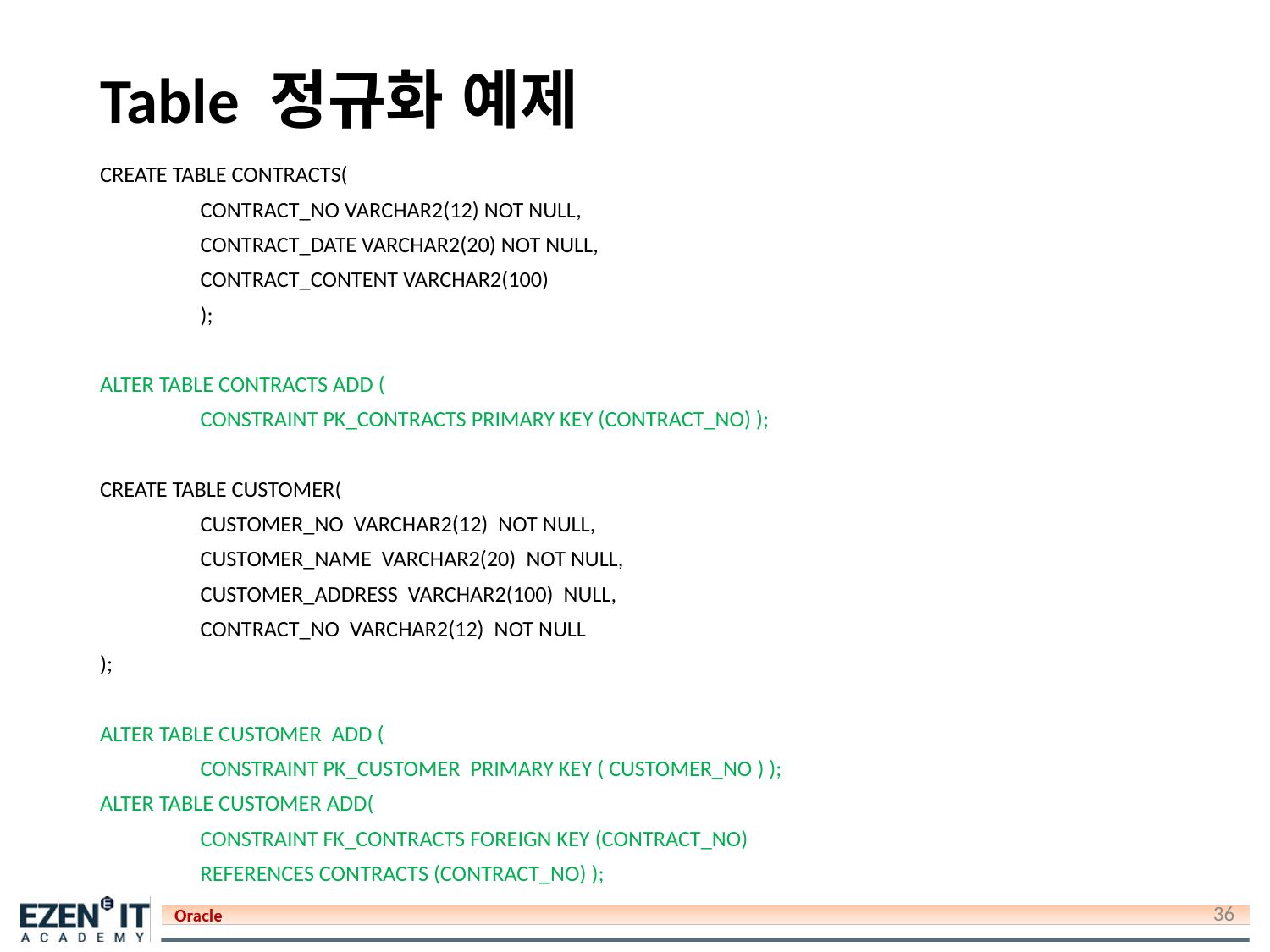

# Table 정규화 예제
CREATE TABLE CONTRACTS(
	CONTRACT_NO VARCHAR2(12) NOT NULL,
	CONTRACT_DATE VARCHAR2(20) NOT NULL,
	CONTRACT_CONTENT VARCHAR2(100)
	);

ALTER TABLE CONTRACTS ADD (
	CONSTRAINT PK_CONTRACTS PRIMARY KEY (CONTRACT_NO) );

CREATE TABLE CUSTOMER(
	CUSTOMER_NO  VARCHAR2(12)  NOT NULL,
	CUSTOMER_NAME  VARCHAR2(20)  NOT NULL,
	CUSTOMER_ADDRESS  VARCHAR2(100)  NULL,
	CONTRACT_NO  VARCHAR2(12)  NOT NULL
);

ALTER TABLE CUSTOMER  ADD (
	CONSTRAINT PK_CUSTOMER  PRIMARY KEY ( CUSTOMER_NO ) );
ALTER TABLE CUSTOMER ADD(
	CONSTRAINT FK_CONTRACTS FOREIGN KEY (CONTRACT_NO)
	REFERENCES CONTRACTS (CONTRACT_NO) );
36